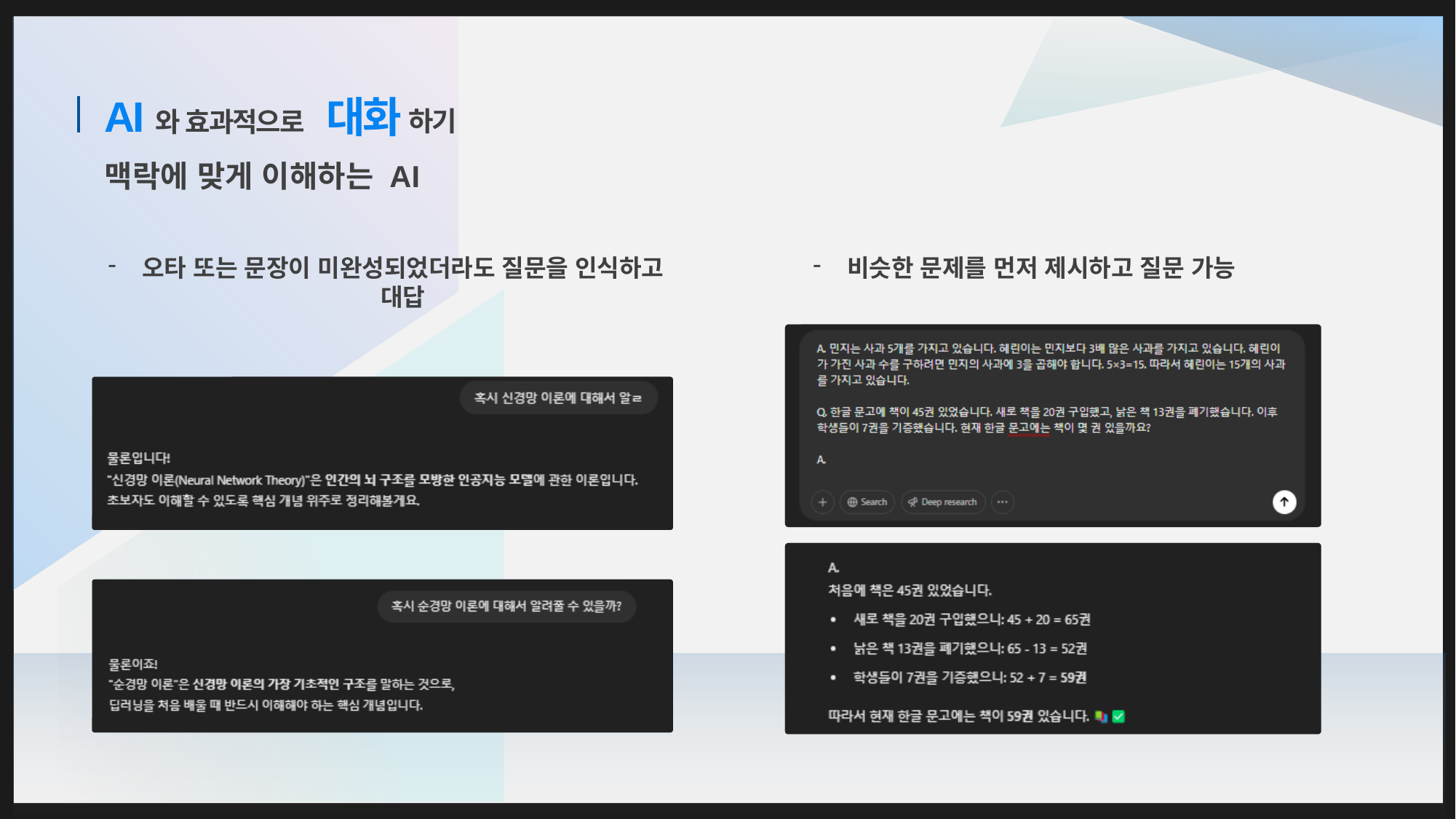

AI
대화
하기
와 효과적으로
맥락에 맞게 이해하는 AI
오타 또는 문장이 미완성되었더라도 질문을 인식하고 대답
비슷한 문제를 먼저 제시하고 질문 가능